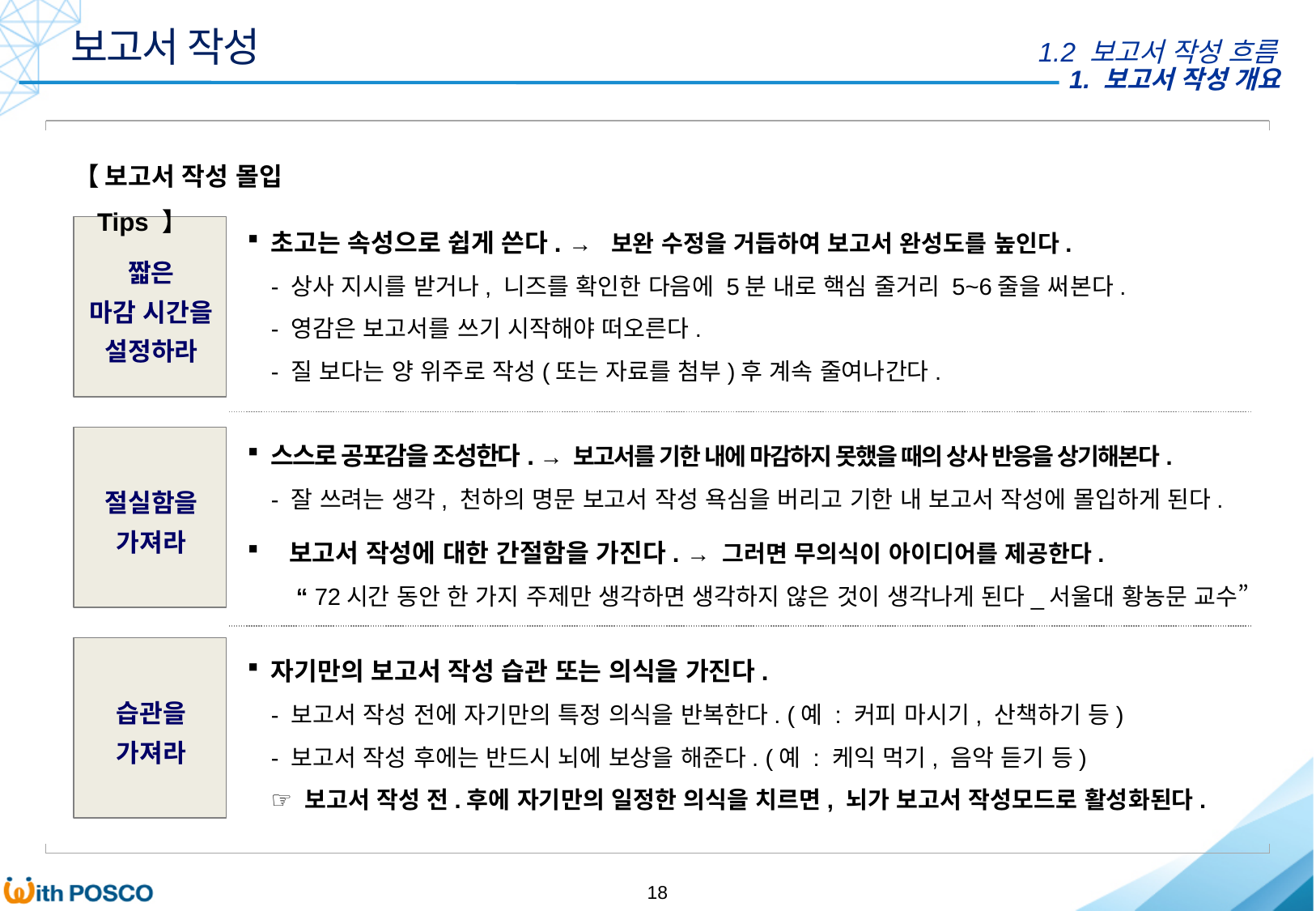

보고서 작성
1.2 보고서 작성 흐름
【 보고서 작성 몰입 Tips 】
초고는 속성으로 쉽게 쓴다. →  보완 수정을 거듭하여 보고서 완성도를 높인다.
- 상사 지시를 받거나, 니즈를 확인한 다음에 5분 내로 핵심 줄거리 5~6줄을 써본다.
- 영감은 보고서를 쓰기 시작해야 떠오른다.
- 질 보다는 양 위주로 작성(또는 자료를 첨부)후 계속 줄여나간다.
짧은
마감 시간을 설정하라
스스로 공포감을 조성한다. → 보고서를 기한 내에 마감하지 못했을 때의 상사 반응을 상기해본다.
- 잘 쓰려는 생각, 천하의 명문 보고서 작성 욕심을 버리고 기한 내 보고서 작성에 몰입하게 된다.
절실함을
가져라
 보고서 작성에 대한 간절함을 가진다. → 그러면 무의식이 아이디어를 제공한다.
   “ 72시간 동안 한 가지 주제만 생각하면 생각하지 않은 것이 생각나게 된다_서울대 황농문 교수”
자기만의 보고서 작성 습관 또는 의식을 가진다.
- 보고서 작성 전에 자기만의 특정 의식을 반복한다. (예 : 커피 마시기, 산책하기 등)
- 보고서 작성 후에는 반드시 뇌에 보상을 해준다. (예 : 케익 먹기, 음악 듣기 등)
☞ 보고서 작성 전.후에 자기만의 일정한 의식을 치르면, 뇌가 보고서 작성모드로 활성화된다.
습관을
가져라